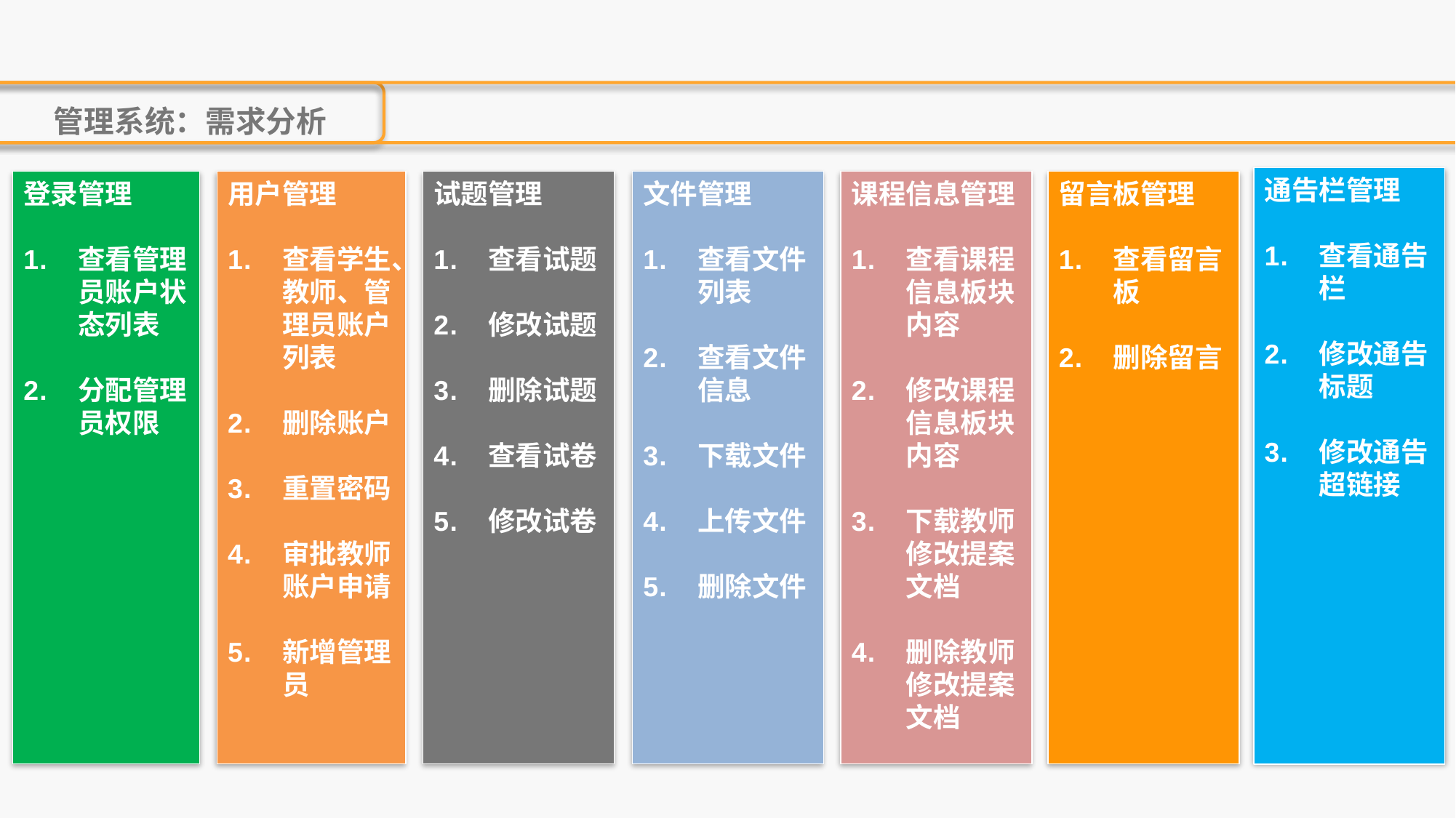

管理系统：需求分析
通告栏管理

查看通告栏

修改通告标题

修改通告超链接

试题管理

查看试题

修改试题

删除试题

查看试卷

修改试卷
课程信息管理

查看课程信息板块内容

修改课程信息板块内容

下载教师修改提案文档

删除教师修改提案文档
留言板管理

查看留言板

删除留言

登录管理

查看管理员账户状态列表

分配管理员权限

用户管理

查看学生、教师、管理员账户列表

删除账户

重置密码

审批教师账户申请

新增管理员

文件管理

查看文件列表

查看文件信息

下载文件

上传文件

删除文件